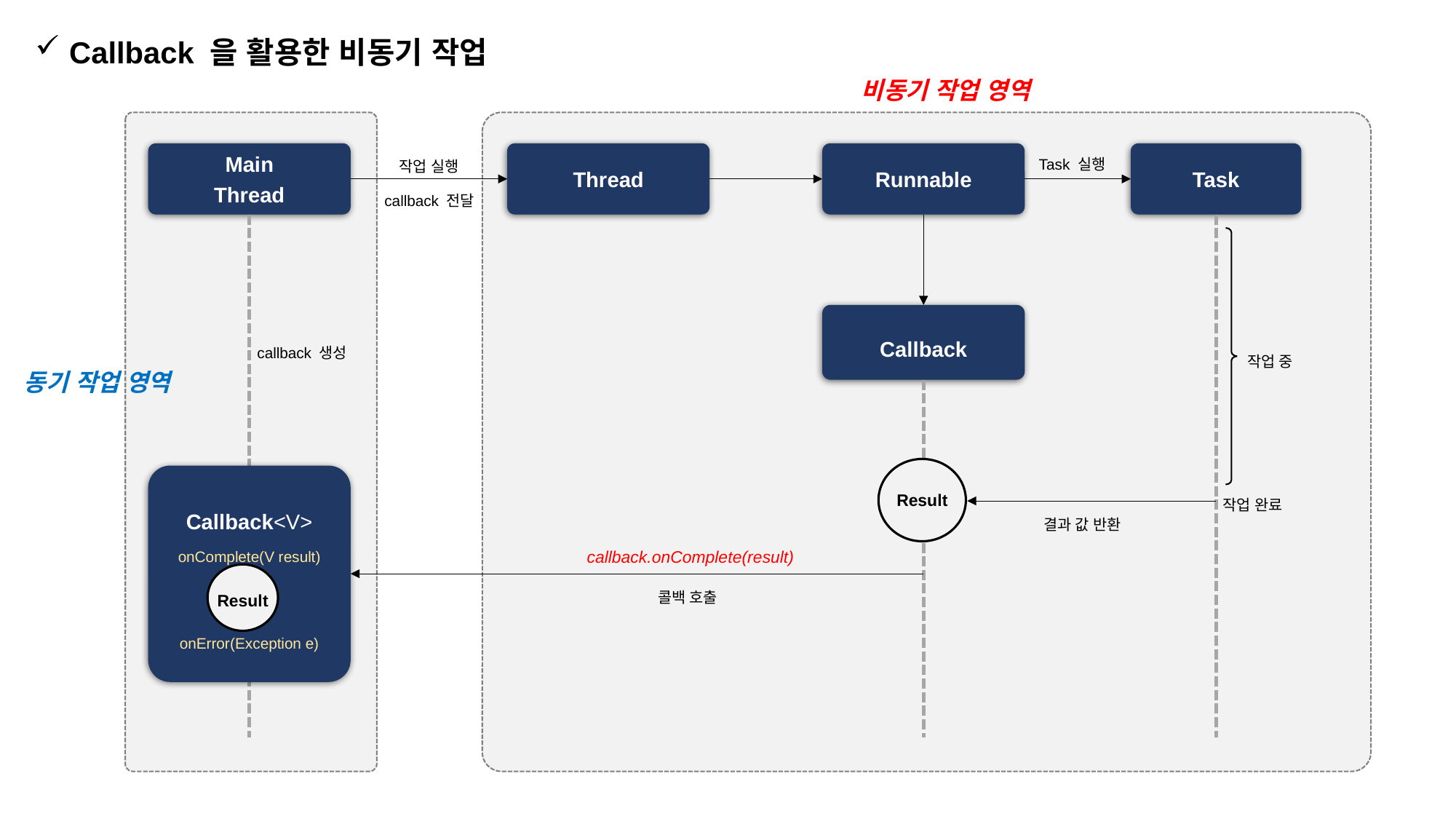

Callback 을 활용한 비동기 작업
비동기 작업 영역

Task 실행
작업 실행
Main
Thread
Thread
Runnable
Task
callback 전달

Callback
callback 생성
작업 중
동기 작업 영역

Result
Callback<V>
onComplete(V result)

onError(Exception e)
작업 완료
결과 값 반환
callback.onComplete(result)

Result
콜백 호출
계속 수행